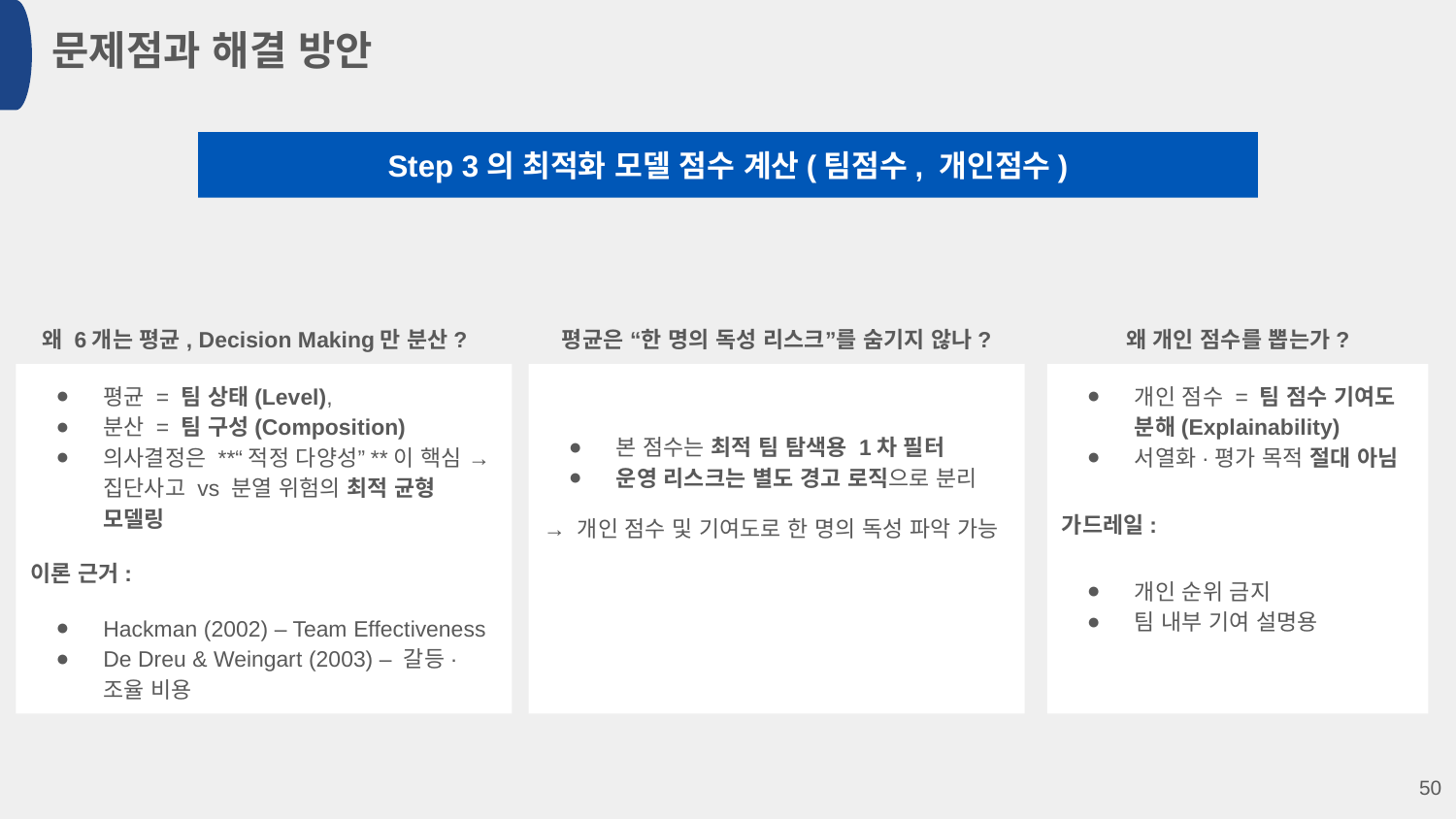

문제점과 해결 방안
Step 3의 최적화 모델 점수 계산(팀점수, 개인점수)
왜 6개는 평균, Decision Making만 분산?
평균은 “한 명의 독성 리스크”를 숨기지 않나?
왜 개인 점수를 뽑는가?
평균 = 팀 상태(Level),
분산 = 팀 구성(Composition)
의사결정은 **“적정 다양성”**이 핵심 → 집단사고 vs 분열 위험의 최적 균형 모델링
이론 근거:
Hackman (2002) – Team Effectiveness
De Dreu & Weingart (2003) – 갈등·조율 비용

본 점수는 최적 팀 탐색용 1차 필터
운영 리스크는 별도 경고 로직으로 분리
→ 개인 점수 및 기여도로 한 명의 독성 파악 가능
개인 점수 = 팀 점수 기여도 분해(Explainability)
서열화·평가 목적 절대 아님
가드레일:
개인 순위 금지
팀 내부 기여 설명용
50